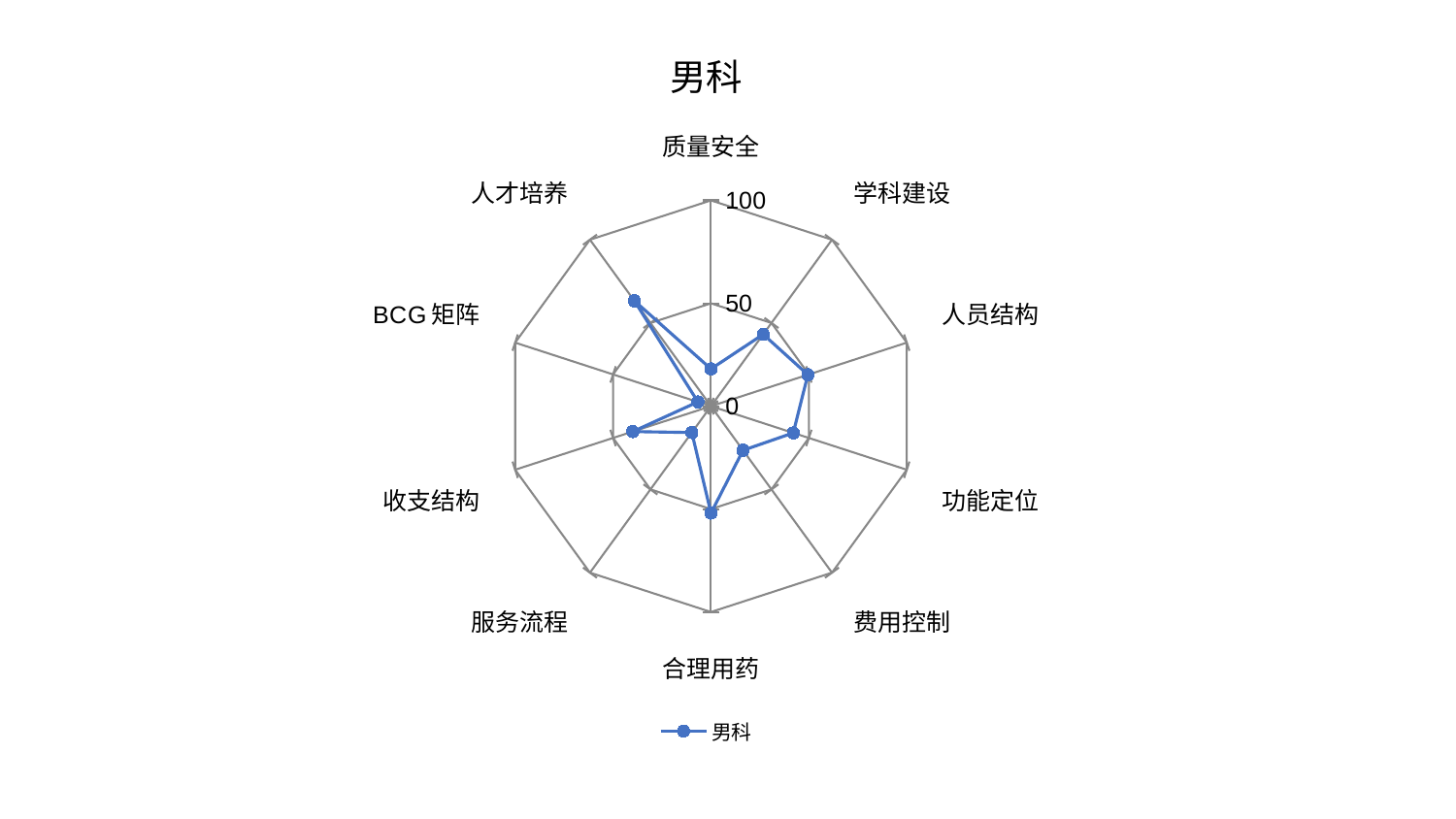

### Chart: 男科

| Category | 男科 |
|---|---|
| 质量安全 | 18.105830943232526 |
| 学科建设 | 43.155303947580535 |
| 人员结构 | 49.48454592854154 |
| 功能定位 | 42.042997788474054 |
| 费用控制 | 26.504291245890048 |
| 合理用药 | 51.95398467102343 |
| 服务流程 | 15.831085983894704 |
| 收支结构 | 39.925930015665685 |
| BCG矩阵 | 6.69908092424823 |
| 人才培养 | 63.288235429496524 |
120